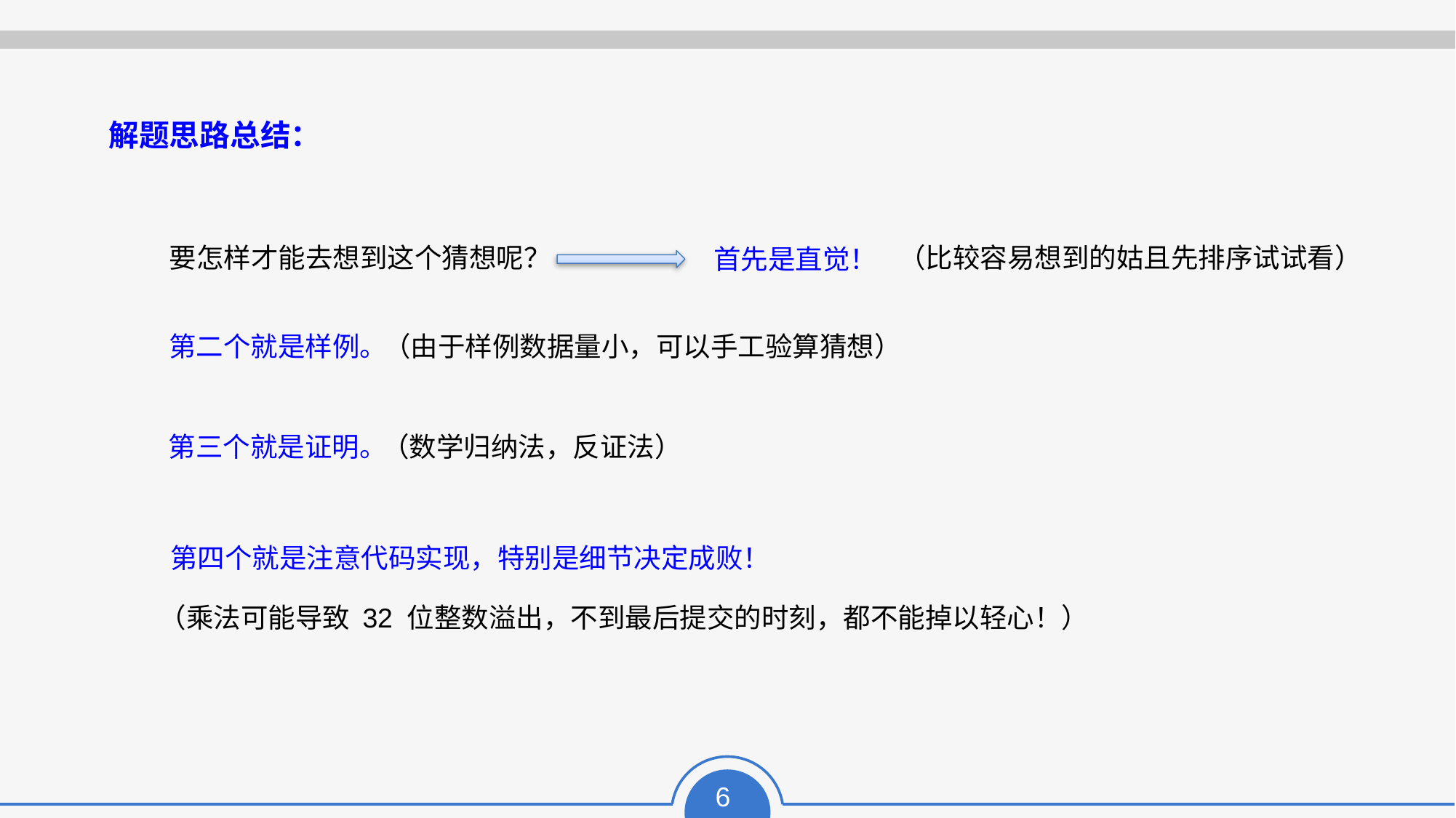

解题思路总结：
要怎样才能去想到这个猜想呢？
（比较容易想到的姑且先排序试试看）
首先是直觉！

第二个就是样例。
（由于样例数据量小，可以手工验算猜想）
第三个就是证明。
（数学归纳法，反证法）
第四个就是注意代码实现，特别是细节决定成败！
（乘法可能导致 32 位整数溢出，不到最后提交的时刻，都不能掉以轻心！）